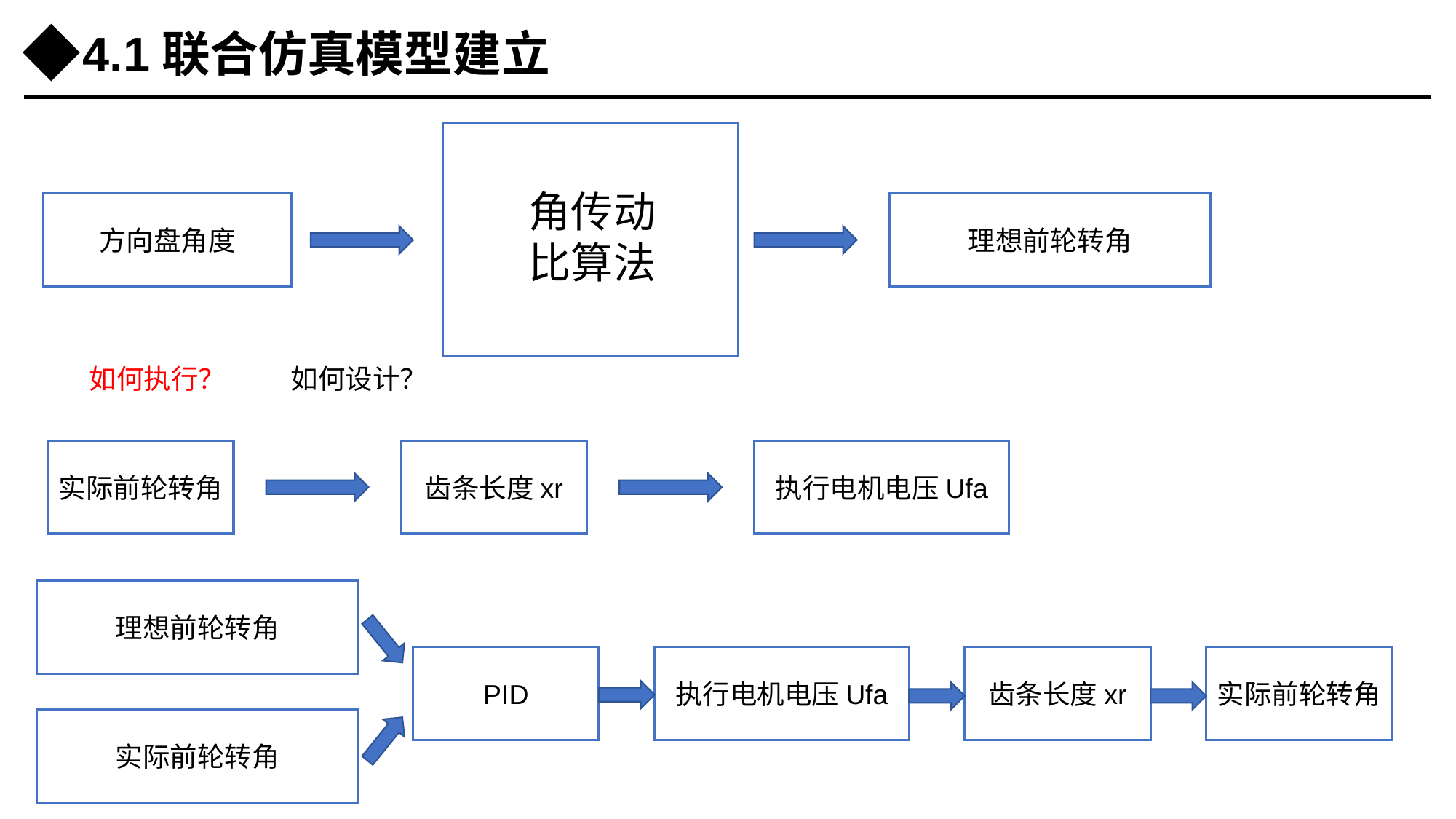

4.1联合仿真模型建立

角传动比算法
方向盘角度
理想前轮转角

如何执行？
如何设计？
实际前轮转角
齿条长度xr
执行电机电压Ufa

理想前轮转角

PID
执行电机电压Ufa
齿条长度xr
实际前轮转角

实际前轮转角

齿条长度xr